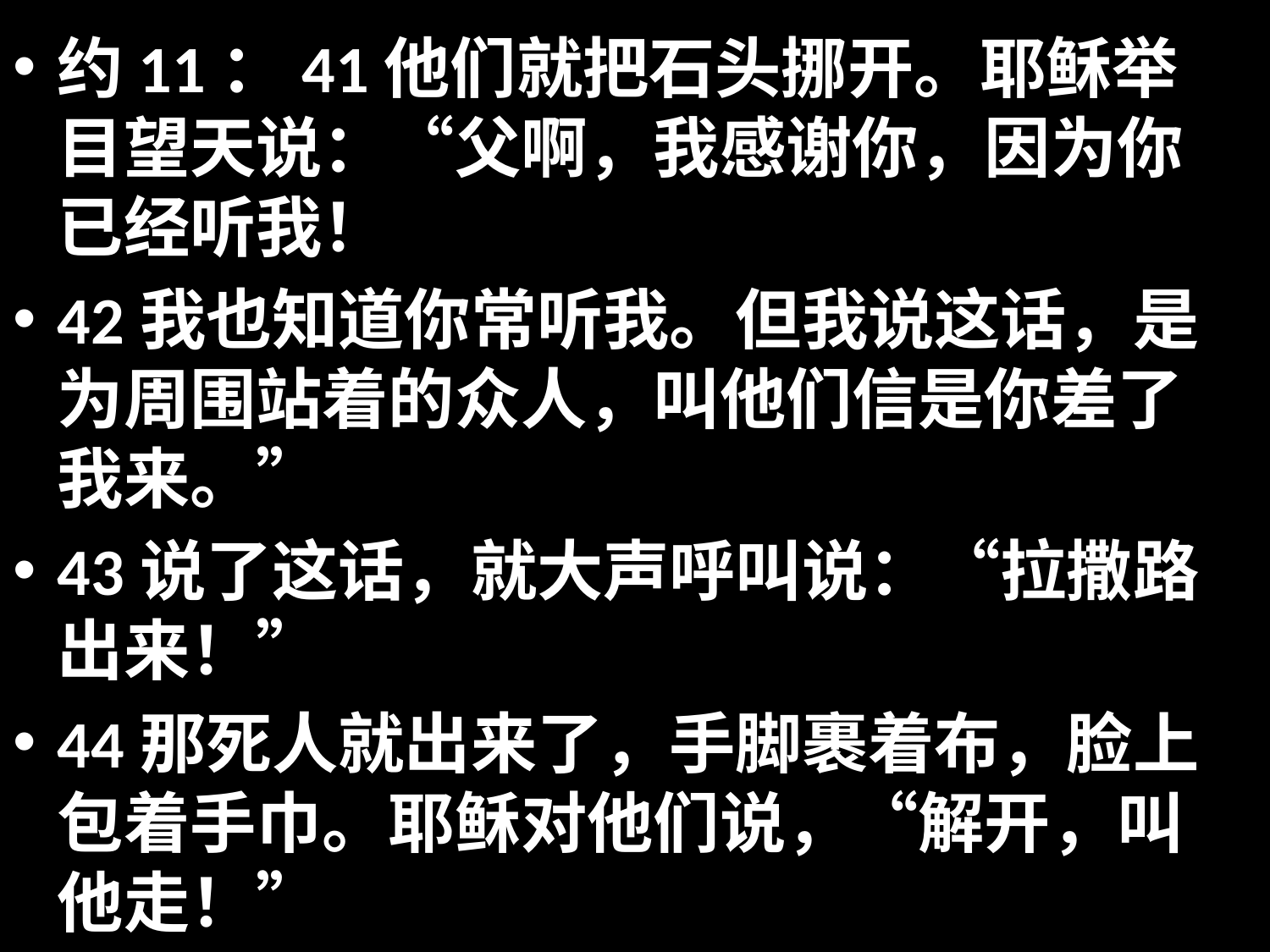

约11：41他们就把石头挪开。耶稣举目望天说：“父啊，我感谢你，因为你已经听我！
42我也知道你常听我。但我说这话，是为周围站着的众人，叫他们信是你差了我来。”
43说了这话，就大声呼叫说：“拉撒路出来！”
44那死人就出来了，手脚裹着布，脸上包着手巾。耶稣对他们说，“解开，叫他走！”